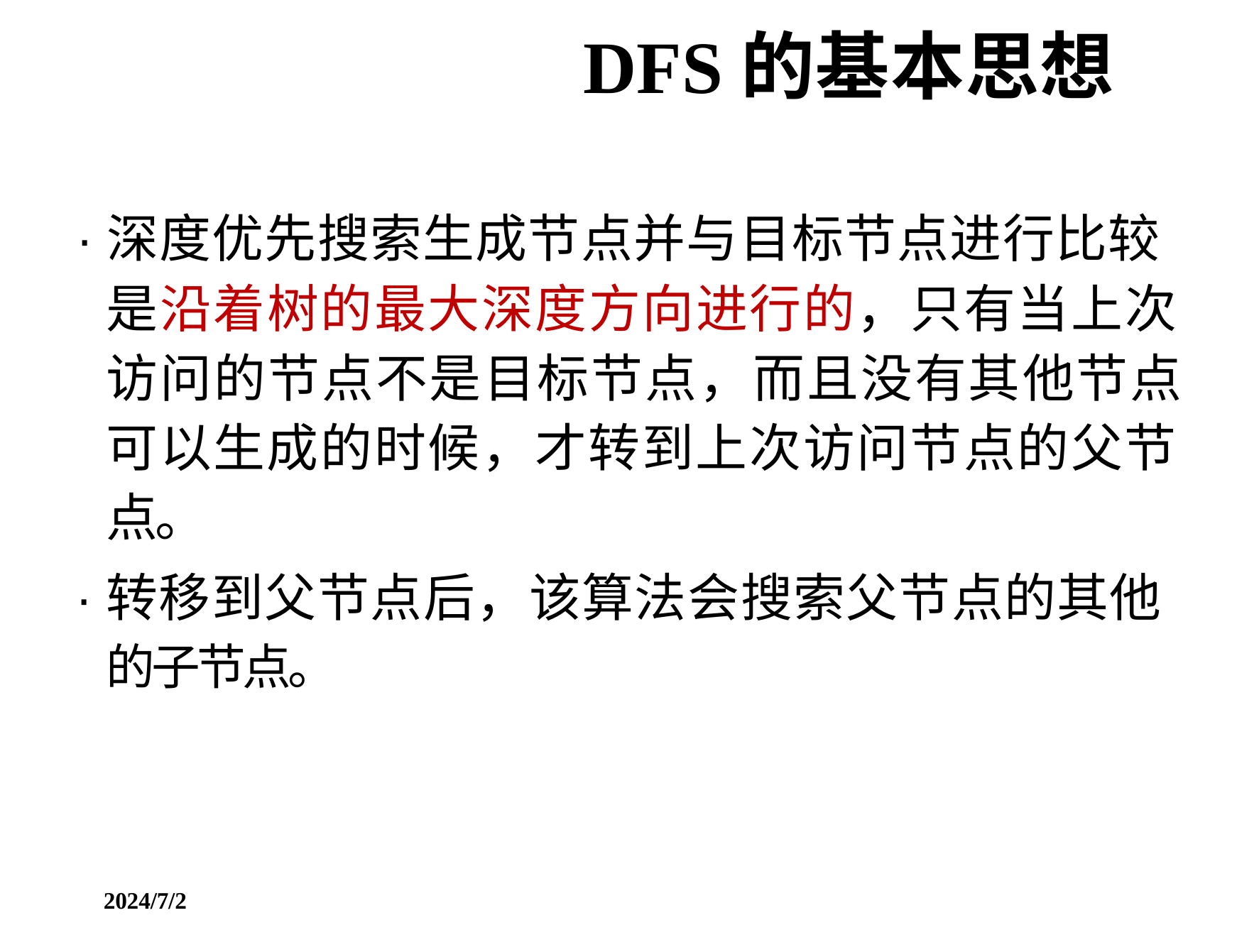

DFS的基本思想

·深度优先搜索生成节点并与目标节点进行比较
是沿着树的最大深度方向进行的，只有当上次 访问的节点不是目标节点，而且没有其他节点 可以生成的时候，才转到上次访问节点的父节 点。
·转移到父节点后，该算法会搜索父节点的其他
的子节点。

2024/7/2